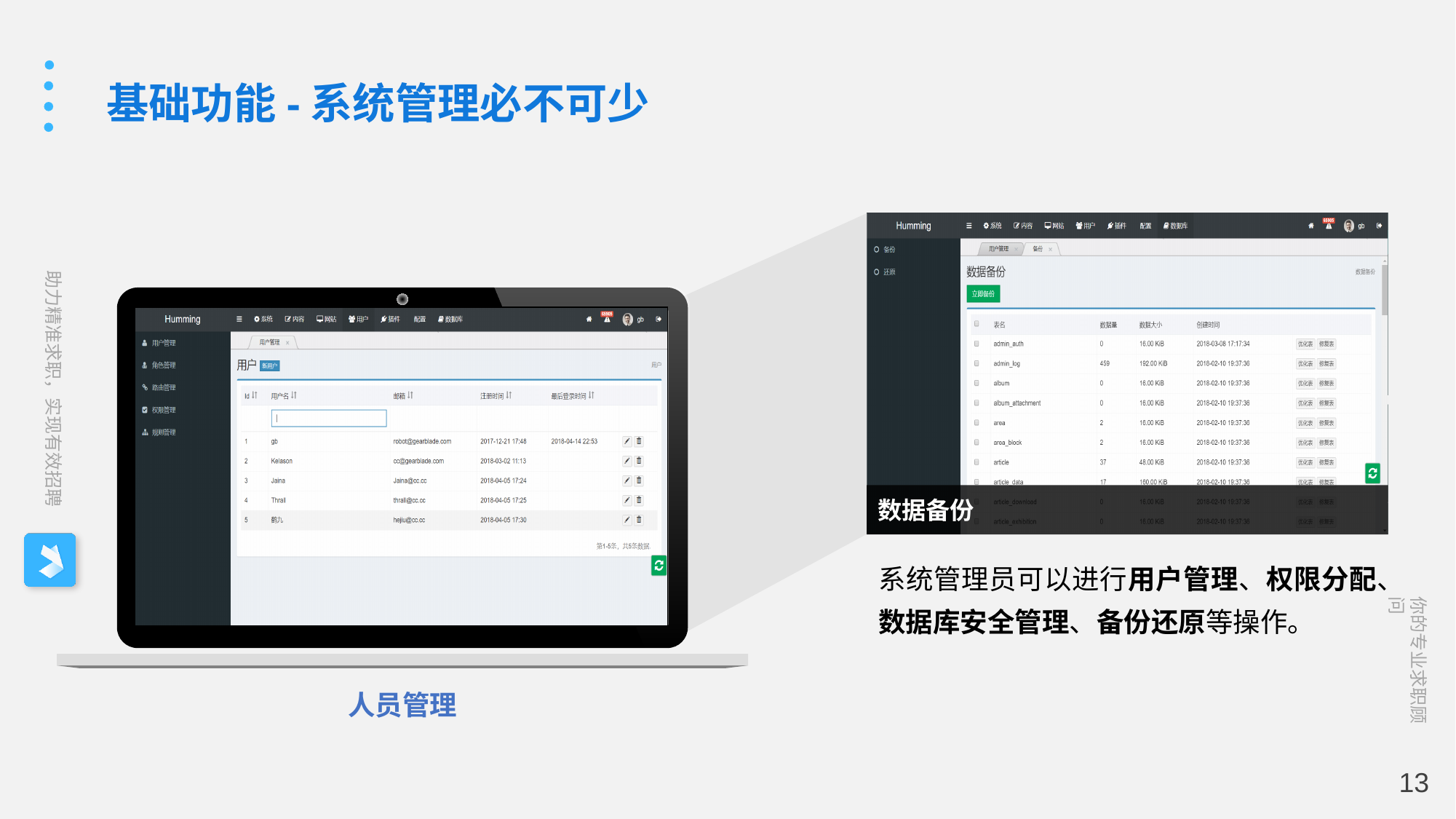

基础功能-系统管理必不可少

数据备份
系统管理员可以进行用户管理、权限分配、数据库安全管理、备份还原等操作。
人员管理
13